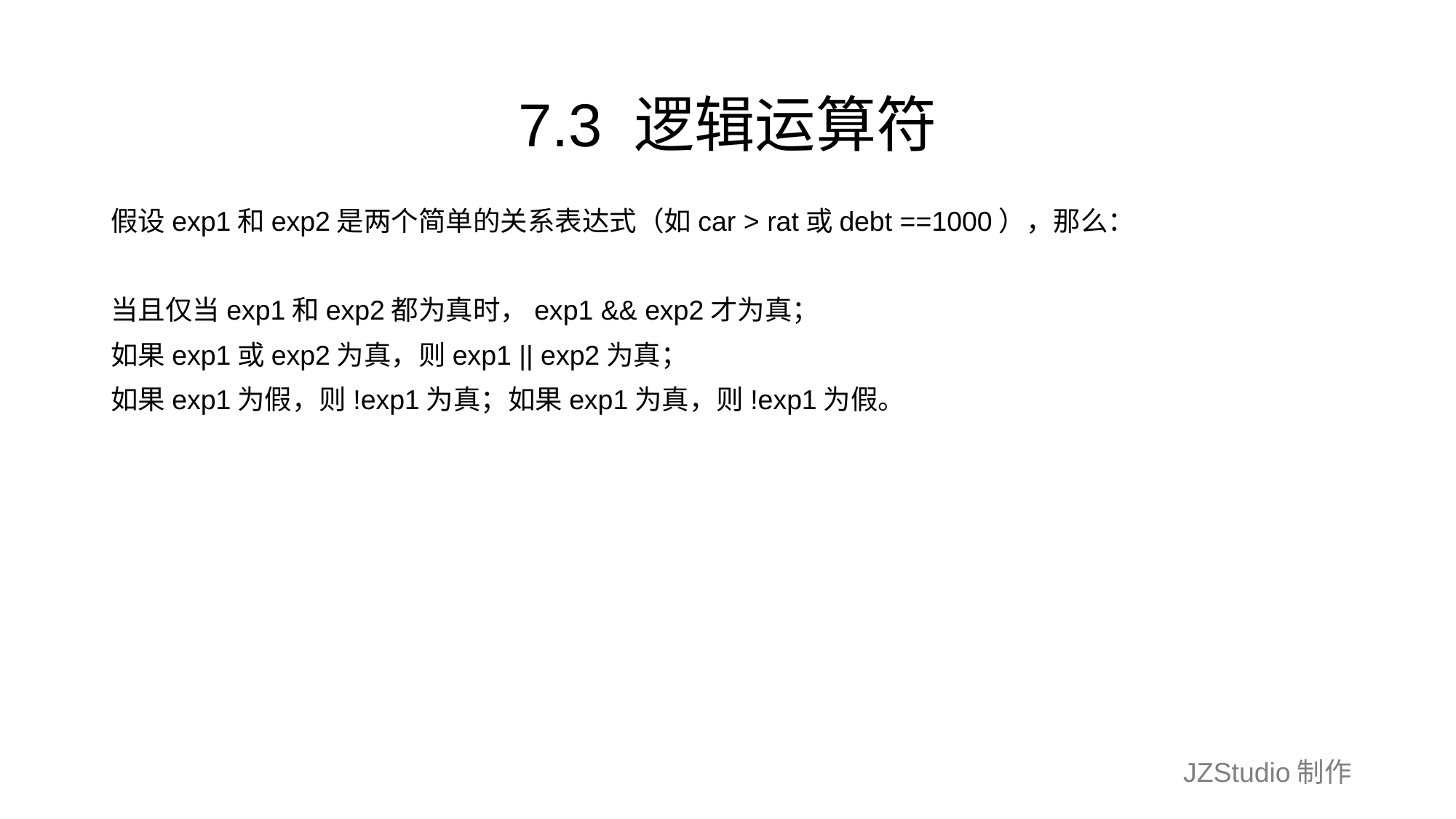

# 7.3 逻辑运算符
假设exp1和exp2是两个简单的关系表达式（如car > rat或debt ==1000），那么：

当且仅当exp1和exp2都为真时，exp1 && exp2才为真；
如果exp1或exp2为真，则exp1 || exp2为真；
如果exp1为假，则!exp1为真；如果exp1为真，则!exp1为假。